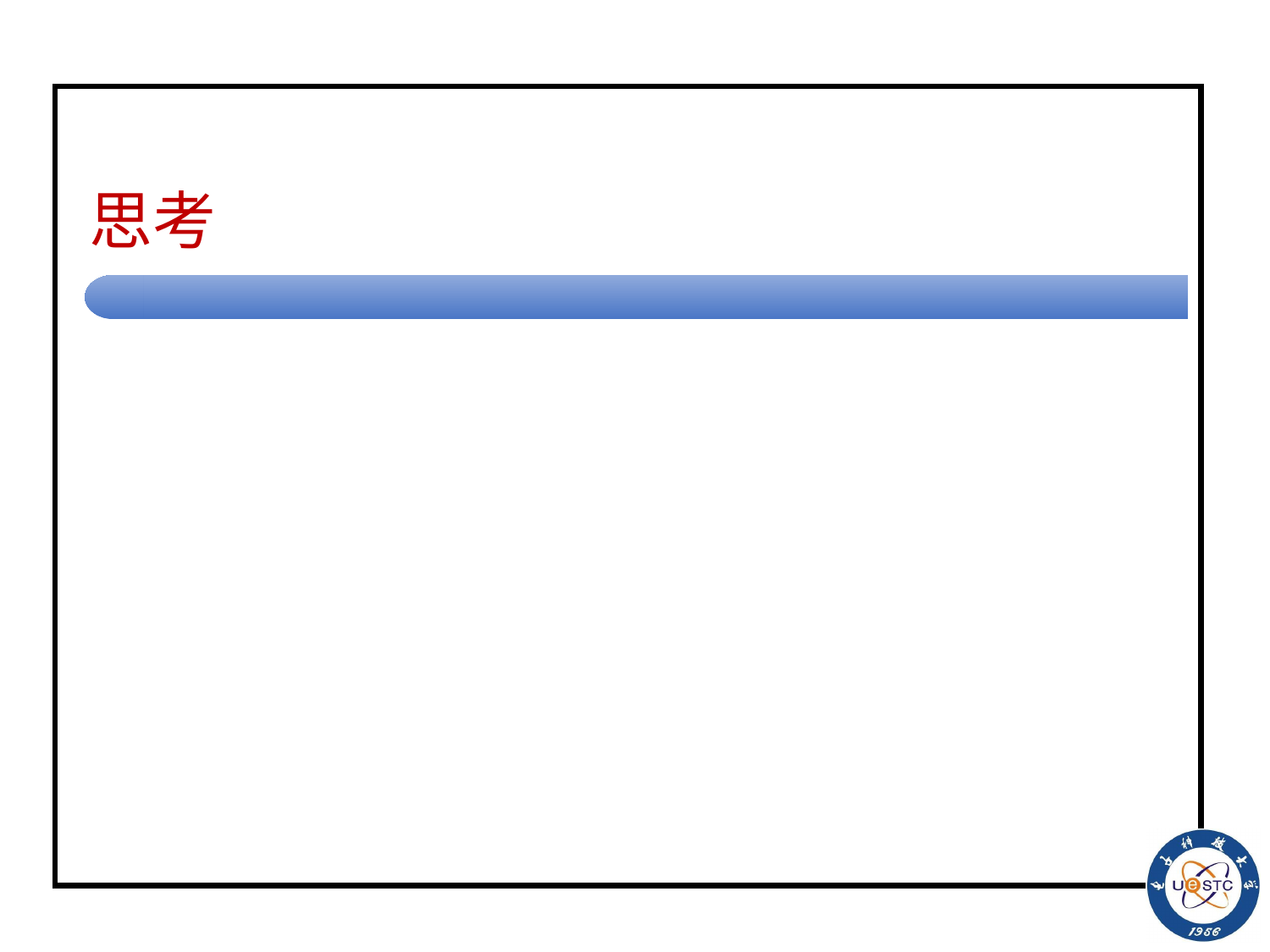

# 思考
能否给对图灵机的性能进行评价？
对于相同的输入串,比较不同算法：
图灵机的指令数量；
每条指令的执行次数(总次数)；
新印刷符号的数量；
读写头移动的次数；